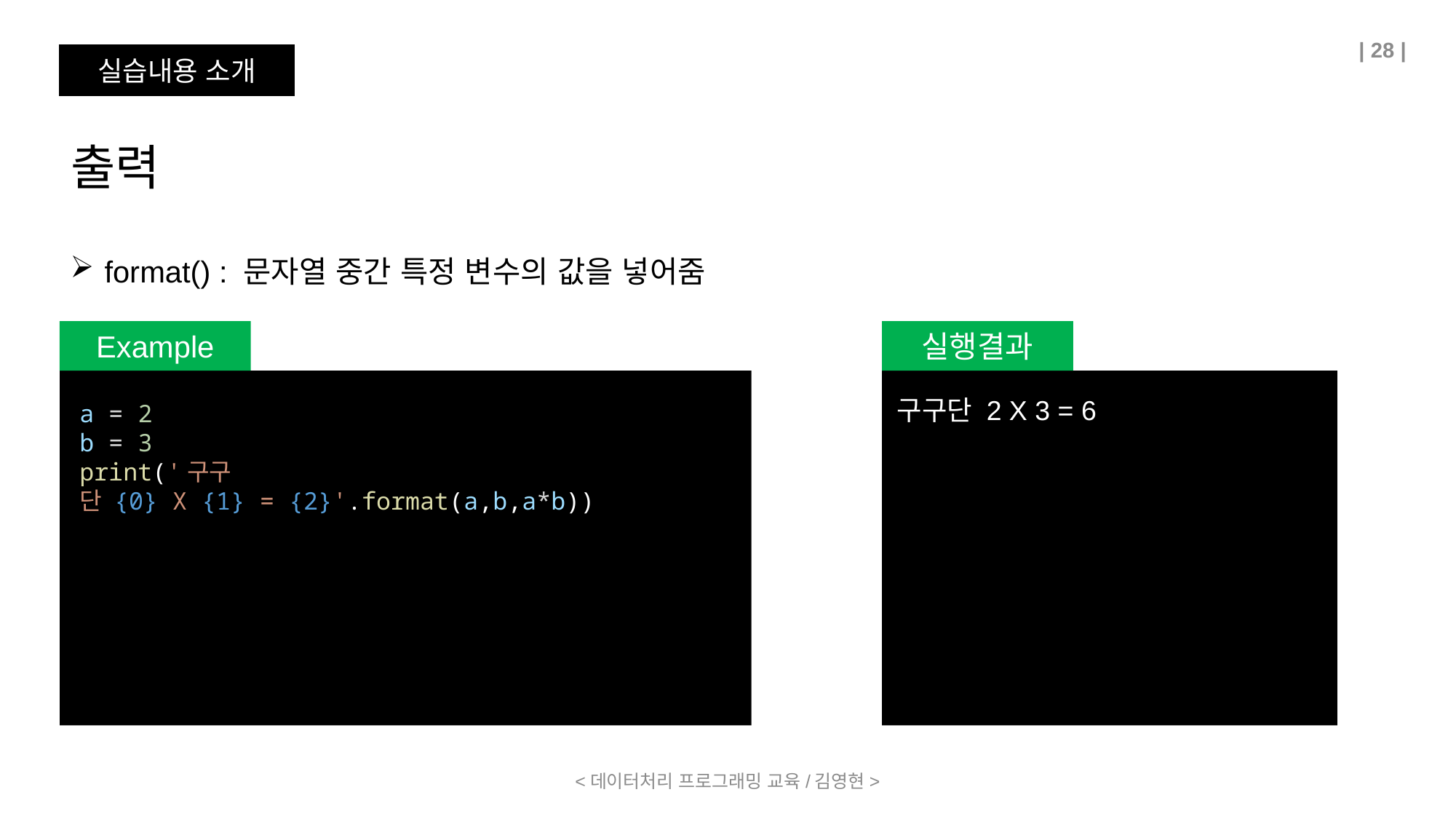

| 28 |
실습내용 소개
출력
format() : 문자열 중간 특정 변수의 값을 넣어줌
Example
실행결과

구구단 2 X 3 = 6
a = 2
b = 3
print('구구단 {0} X {1} = {2}'.format(a,b,a*b))
<데이터처리 프로그래밍 교육/김영현>